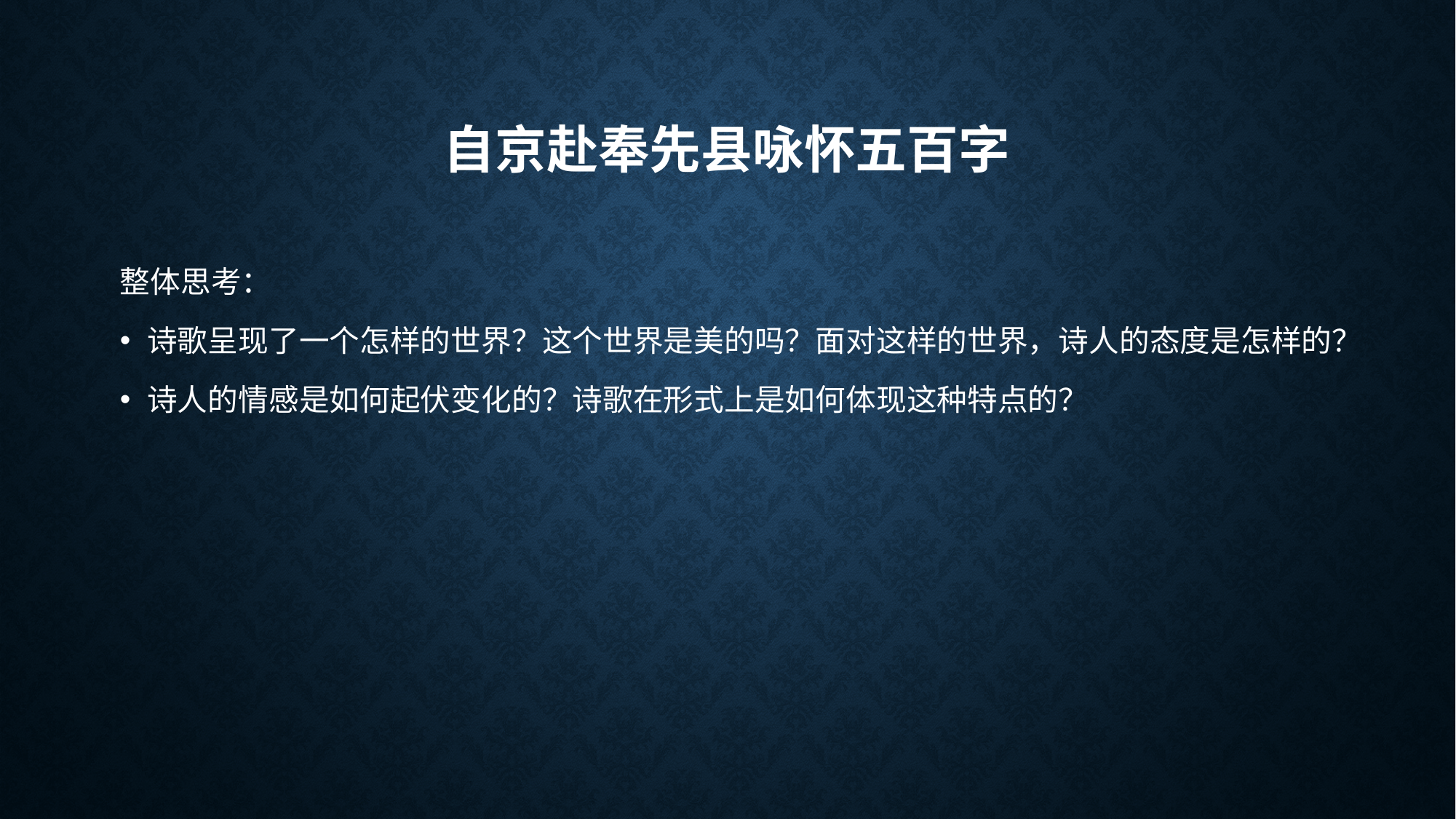

# 自京赴奉先县咏怀五百字
整体思考：
诗歌呈现了一个怎样的世界？这个世界是美的吗？面对这样的世界，诗人的态度是怎样的？
诗人的情感是如何起伏变化的？诗歌在形式上是如何体现这种特点的？